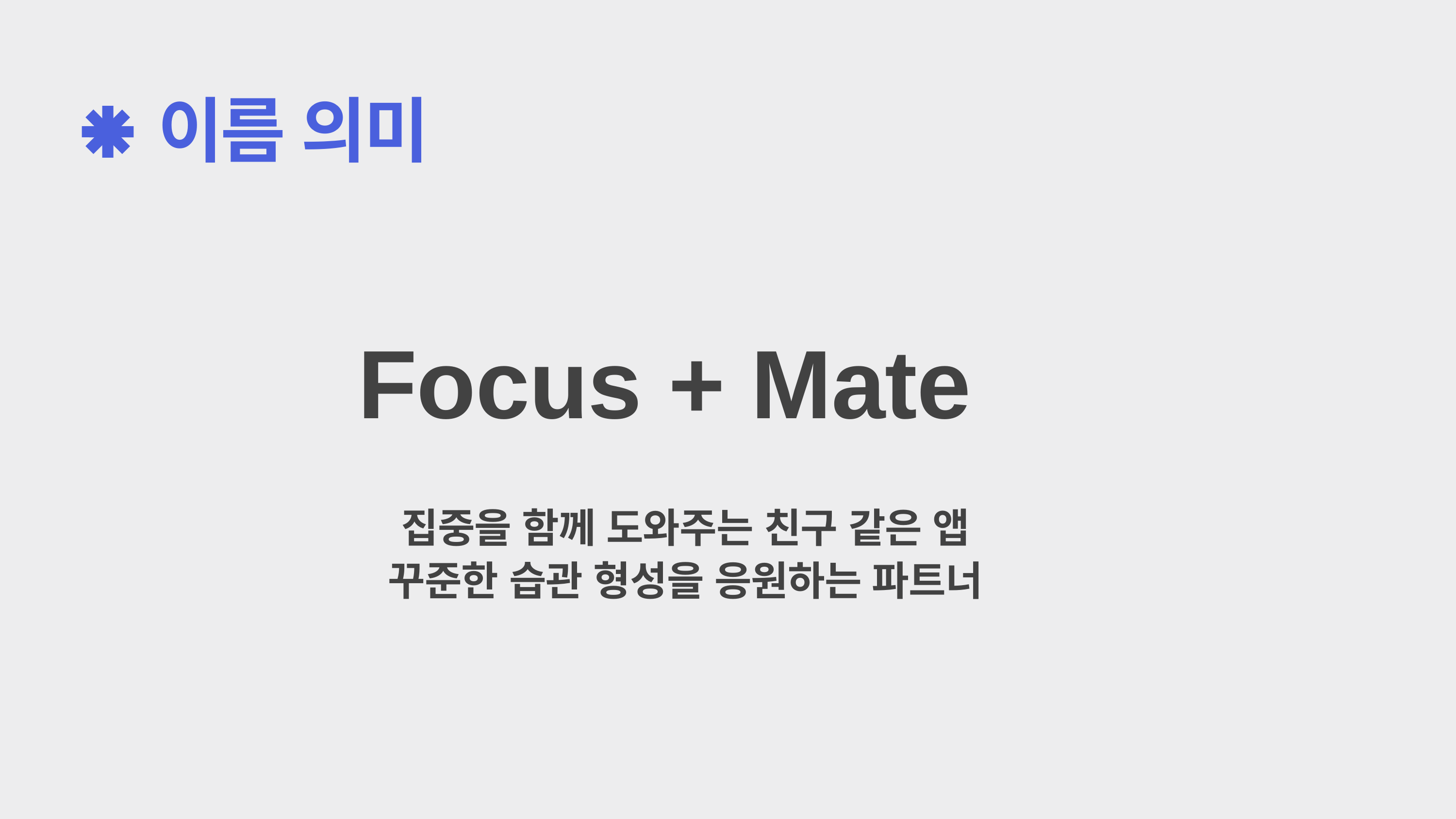

이름 의미

Focus + Mate

집중을 함께 도와주는 친구 같은 앱
꾸준한 습관 형성을 응원하는 파트너